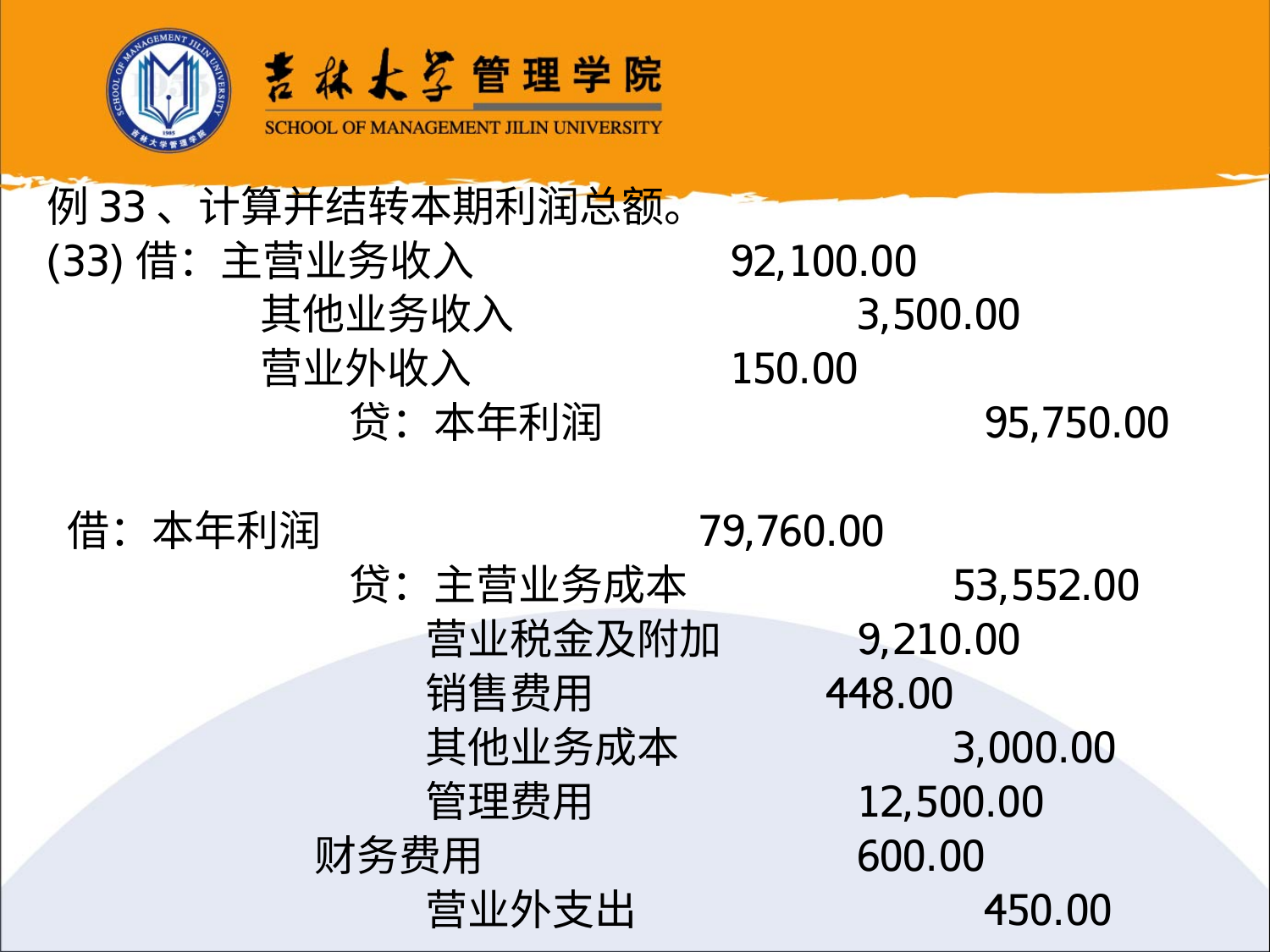

例33、计算并结转本期利润总额。
(33)借：主营业务收入			92,100.00
		   其他业务收入			3,500.00
		   营业外收入			150.00
			贷：本年利润			95,750.00

 借：本年利润			         79,760.00
			贷：主营业务成本		         53,552.00
			       营业税金及附加		9,210.00
			       销售费用	      	         448.00
			       其他业务成本		         3,000.00
			       管理费用			12,500.00
                           财务费用			600.00
			       营业外支出			450.00
87